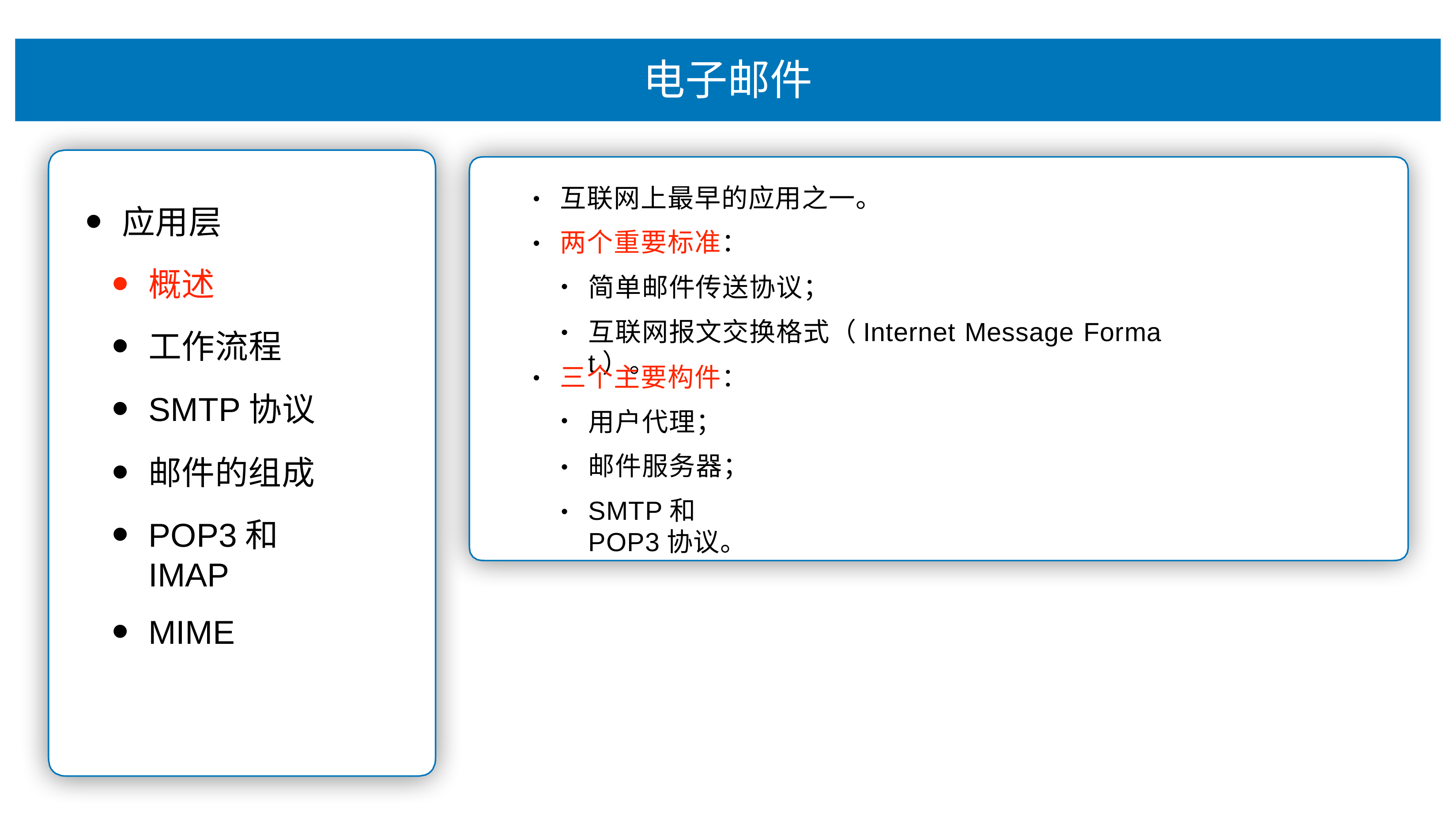

# 电⼦邮件

互联⽹上最早的应⽤之⼀。 两个重要标准：
•
应⽤层
概述
⼯作流程
SMTP协议
邮件的组成
POP3和IMAP
MIME
•
简单邮件传送协议；
互联⽹报⽂交换格式（Internet Message Format）。
•
三个主要构件：
•
⽤户代理；  邮件服务器；
SMTP和POP3协议。
•
•